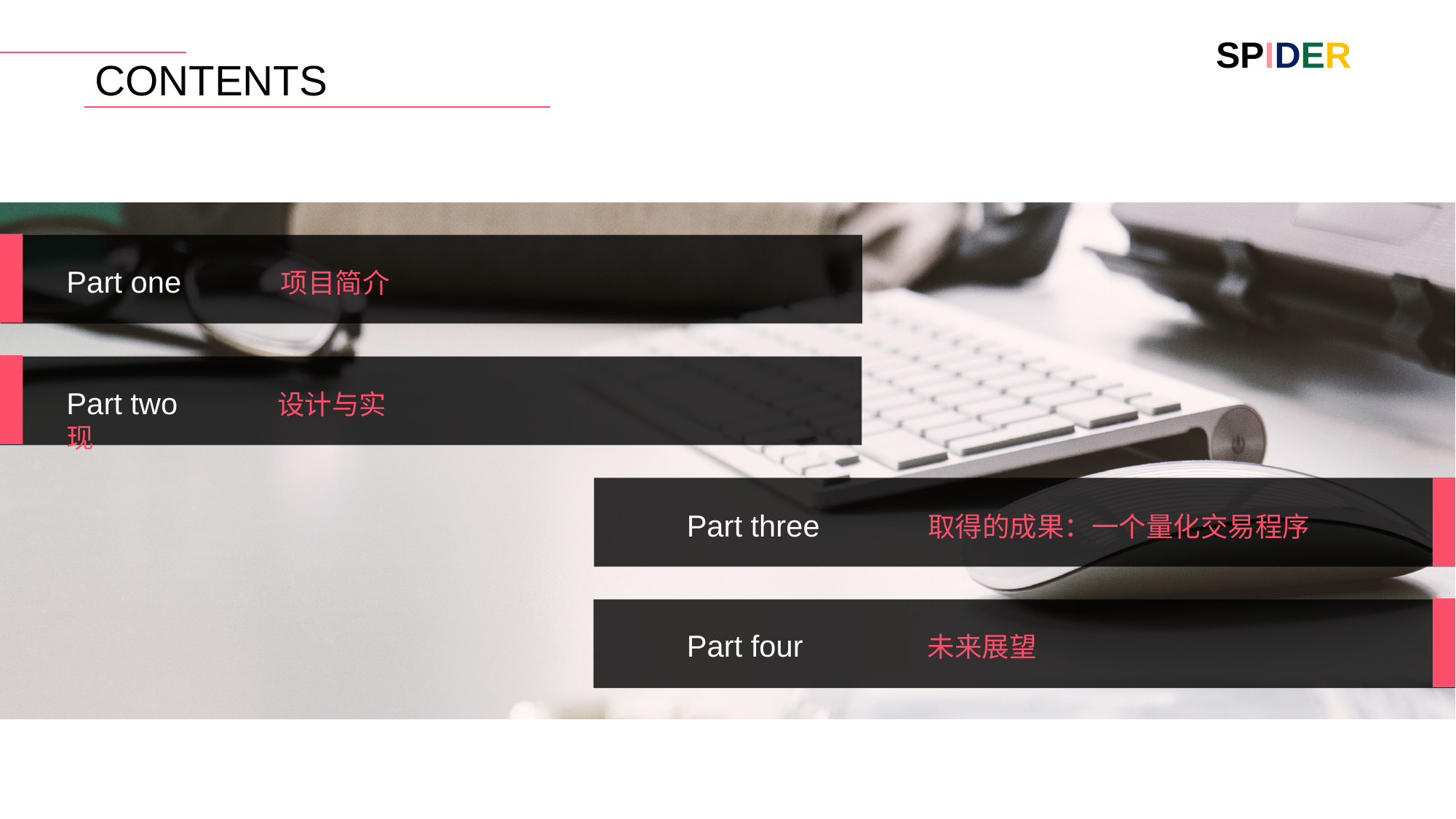

SPIDER
CONTENTS

Part one           项目简介

Part two           设计与实现

Part three            取得的成果：一个量化交易程序

Part four              未来展望